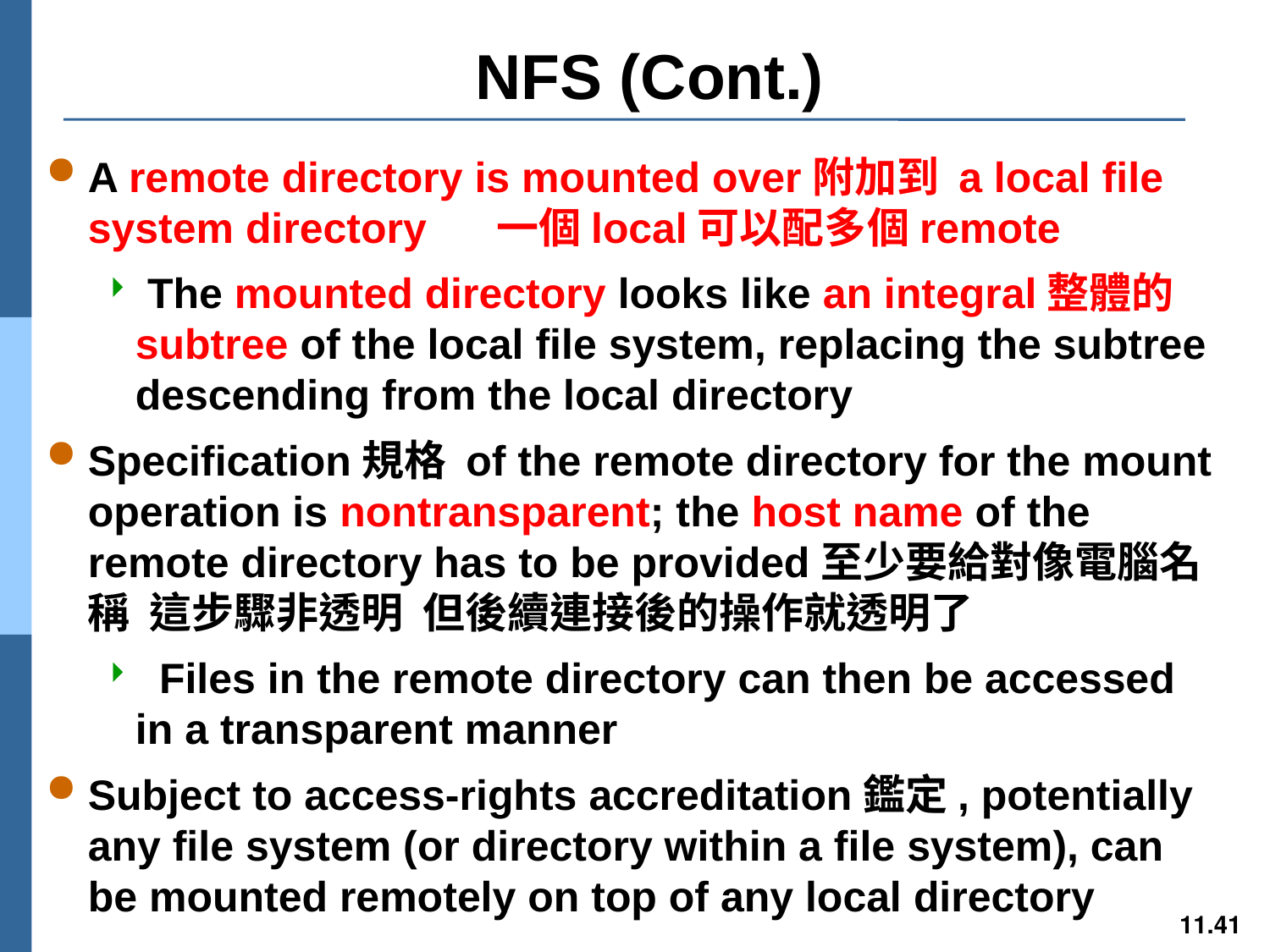

# NFS (Cont.)
A remote directory is mounted over附加到 a local file system directory     一個local可以配多個remote
 The mounted directory looks like an integral整體的 subtree of the local file system, replacing the subtree descending from the local directory
Specification規格 of the remote directory for the mount operation is nontransparent; the host name of the remote directory has to be provided至少要給對像電腦名稱  這步驟非透明  但後續連接後的操作就透明了
  Files in the remote directory can then be accessed in a transparent manner
Subject to access-rights accreditation鑑定, potentially any file system (or directory within a file system), can be mounted remotely on top of any local directory